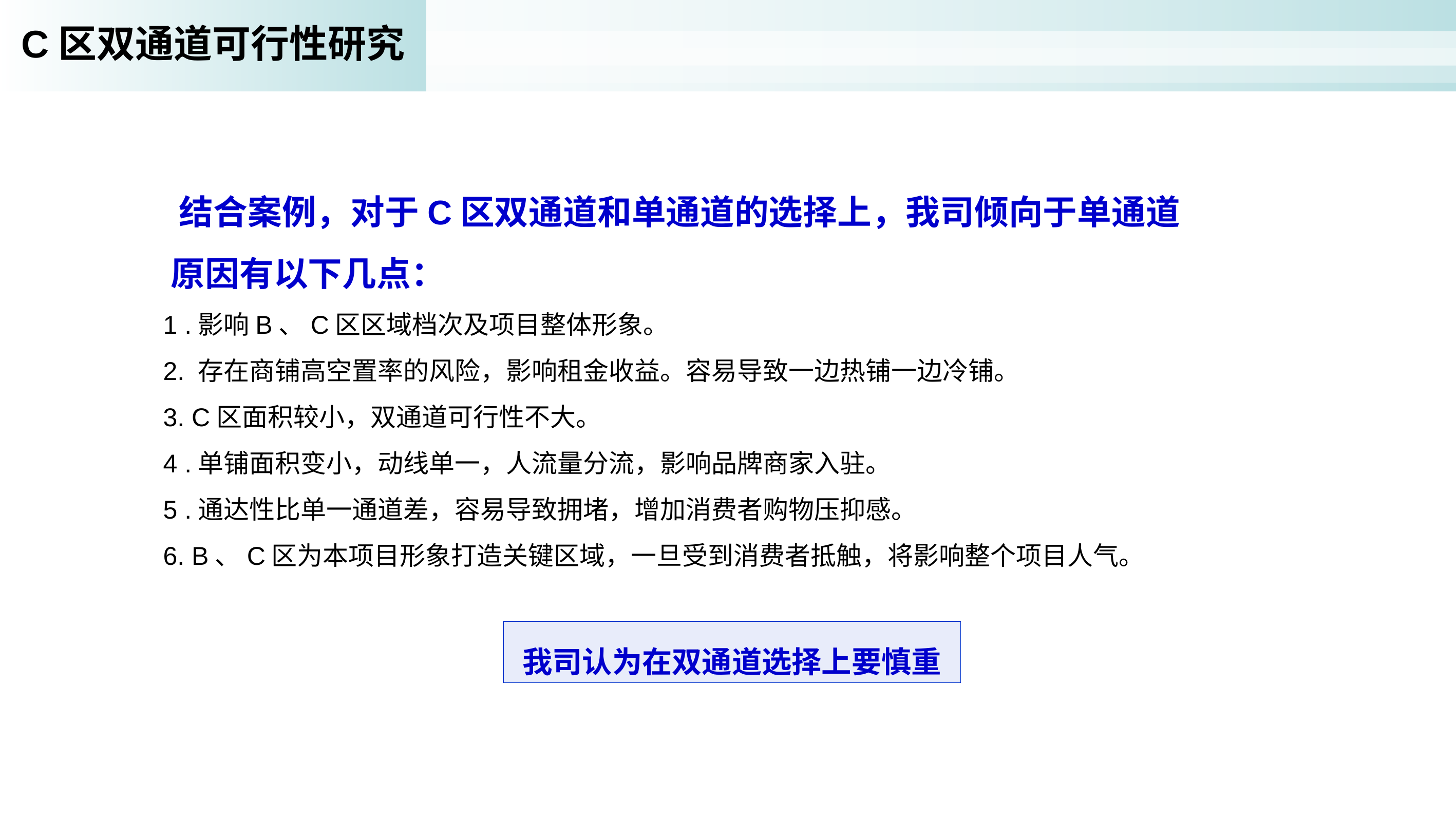

C区双通道可行性研究
 结合案例，对于C区双通道和单通道的选择上，我司倾向于单通道
 原因有以下几点：
1 .影响B、C区区域档次及项目整体形象。
2. 存在商铺高空置率的风险，影响租金收益。容易导致一边热铺一边冷铺。
3. C区面积较小，双通道可行性不大。
4 .单铺面积变小，动线单一，人流量分流，影响品牌商家入驻。
5 .通达性比单一通道差，容易导致拥堵，增加消费者购物压抑感。
6. B、C区为本项目形象打造关键区域，一旦受到消费者抵触，将影响整个项目人气。
我司认为在双通道选择上要慎重